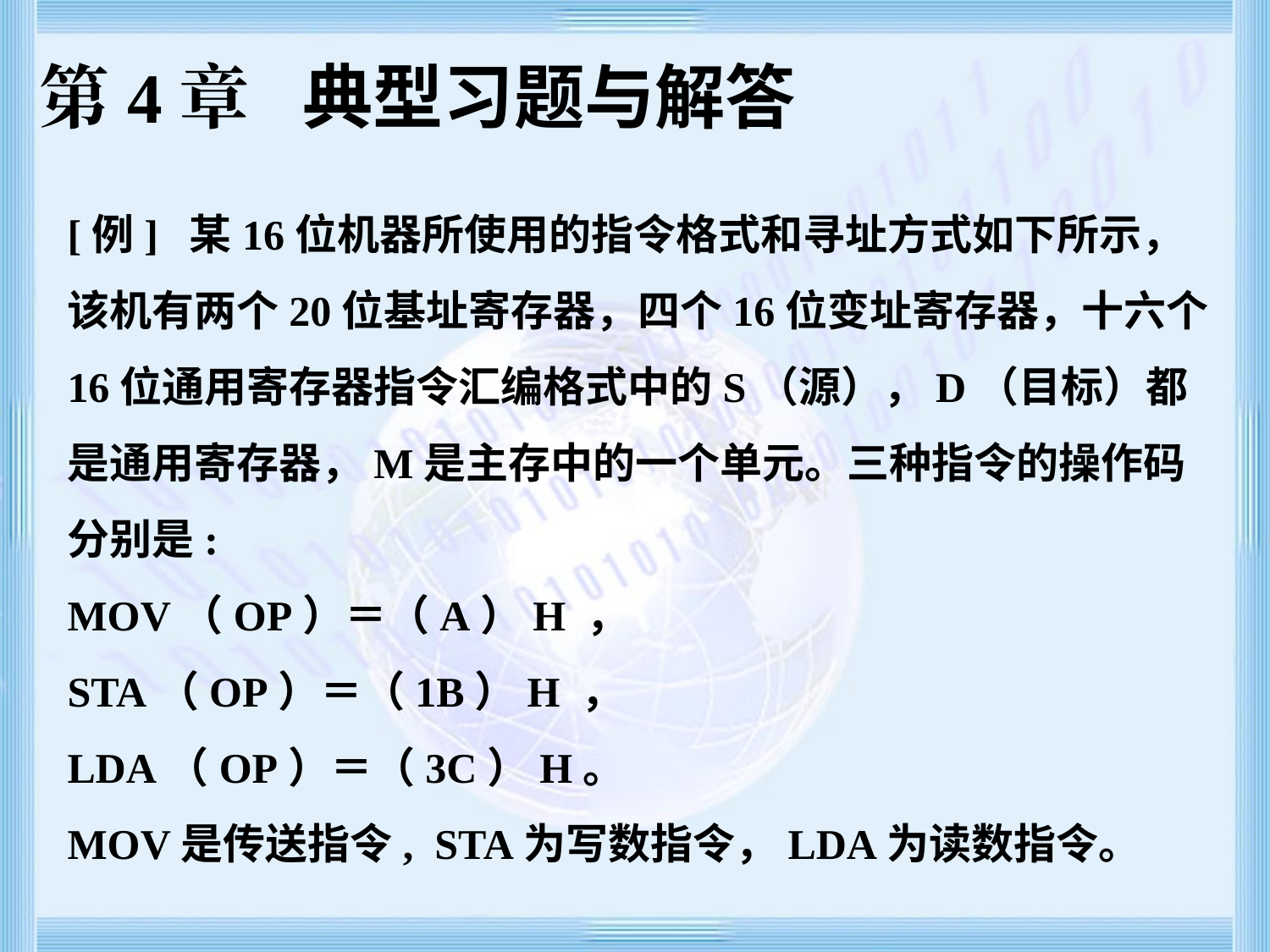

第4章   典型习题与解答
[例]  某16位机器所使用的指令格式和寻址方式如下所示，该机有两个20位基址寄存器，四个16位变址寄存器，十六个16位通用寄存器指令汇编格式中的S（源），D（目标）都是通用寄存器，M是主存中的一个单元。三种指令的操作码分别是:
MOV（OP）＝（A）H ，
STA（OP）＝（1B）H ，
LDA（OP）＝（3C）H。
MOV是传送指令,  STA为写数指令，LDA为读数指令。

104